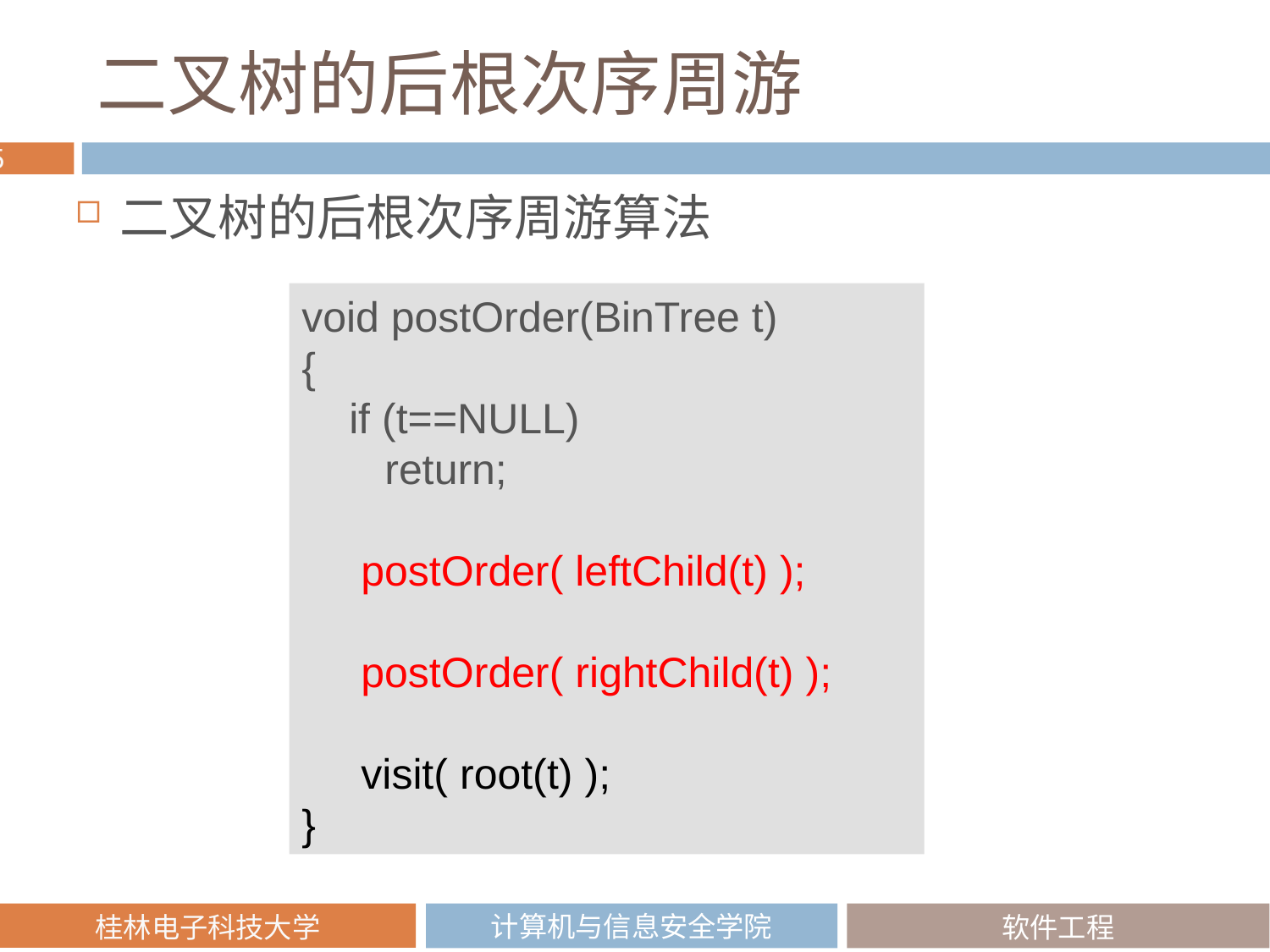

# 二叉树的后根次序周游
二叉树的后根次序周游算法
void postOrder(BinTree t)
{
    if (t==NULL)
       return;

     postOrder( leftChild(t) );

     postOrder( rightChild(t) );

     visit( root(t) );
}